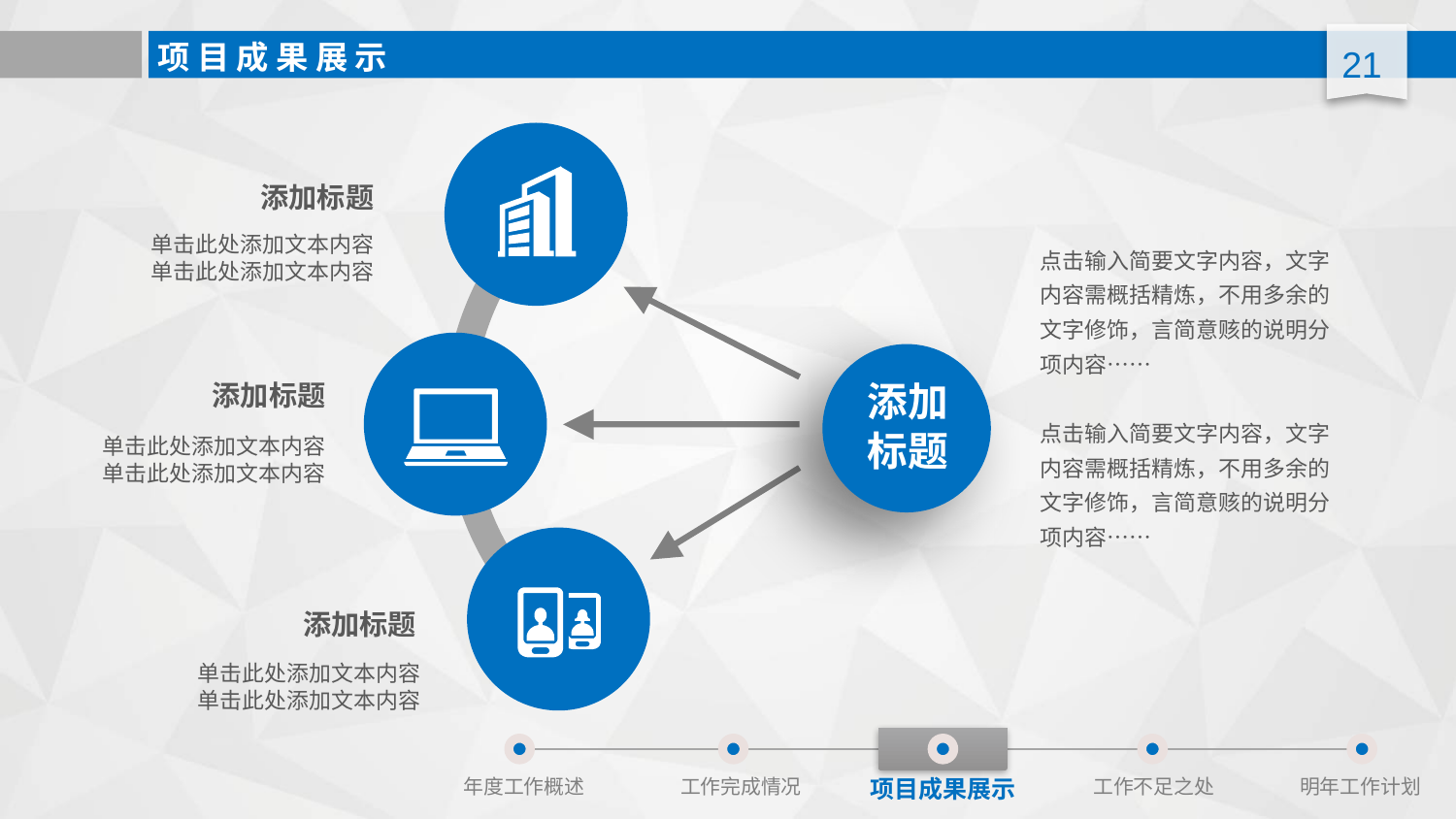

项 目 成 果 展 示

添加标题
单击此处添加文本内容
单击此处添加文本内容
点击输入简要文字内容，文字内容需概括精炼，不用多余的文字修饰，言简意赅的说明分项内容……

点击输入简要文字内容，文字内容需概括精炼，不用多余的文字修饰，言简意赅的说明分项内容……

添加
标题
添加标题

单击此处添加文本内容
单击此处添加文本内容

添加标题
单击此处添加文本内容
单击此处添加文本内容